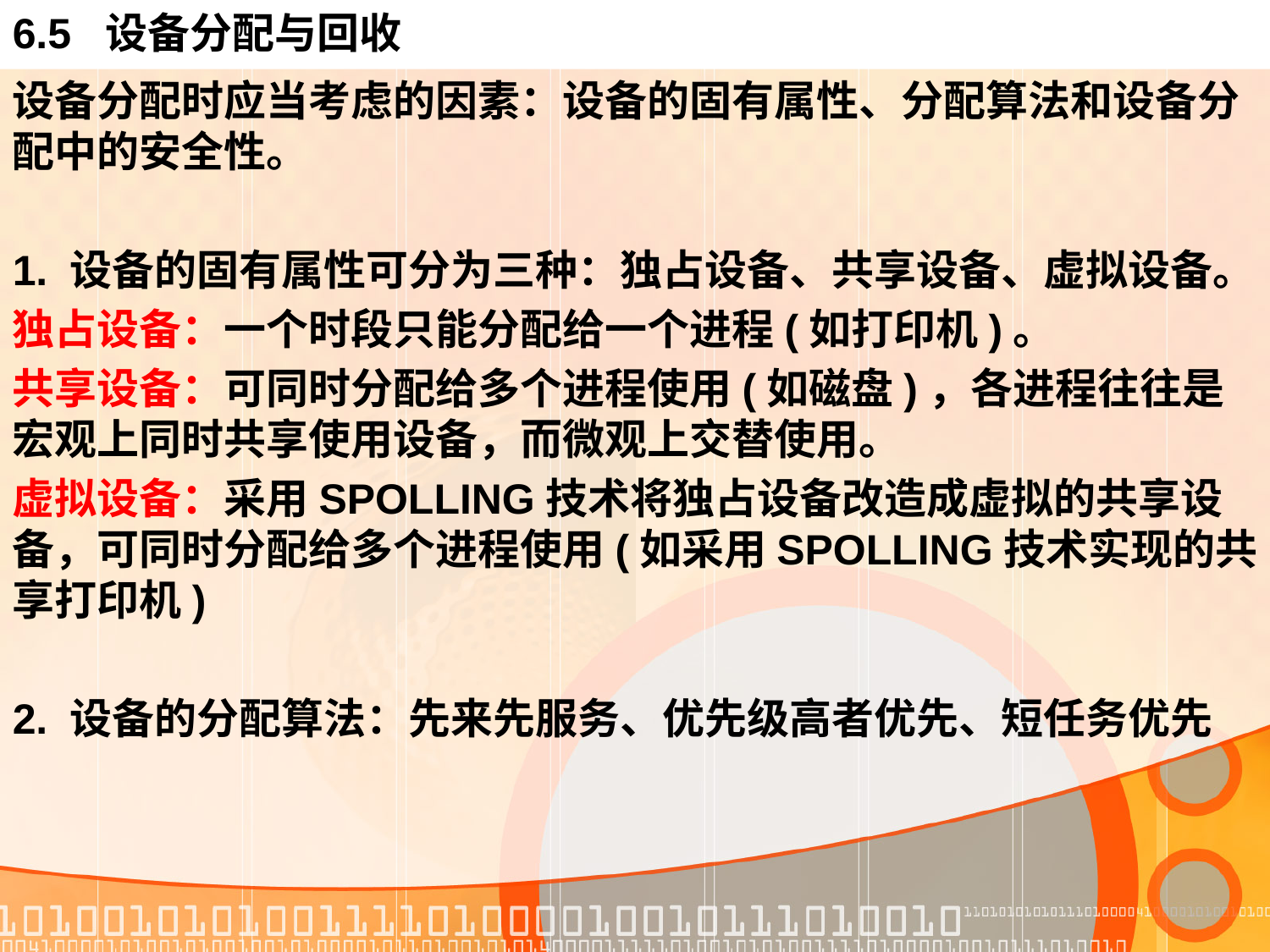

# 6.5  设备分配与回收

设备分配时应当考虑的因素：设备的固有属性、分配算法和设备分配中的安全性。

1. 设备的固有属性可分为三种：独占设备、共享设备、虚拟设备。
独占设备：一个时段只能分配给一个进程(如打印机)。
共享设备：可同时分配给多个进程使用(如磁盘)，各进程往往是宏观上同时共享使用设备，而微观上交替使用。
虚拟设备：采用SPOLLING技术将独占设备改造成虚拟的共享设备，可同时分配给多个进程使用(如采用SPOLLING技术实现的共享打印机)

2. 设备的分配算法：先来先服务、优先级高者优先、短任务优先